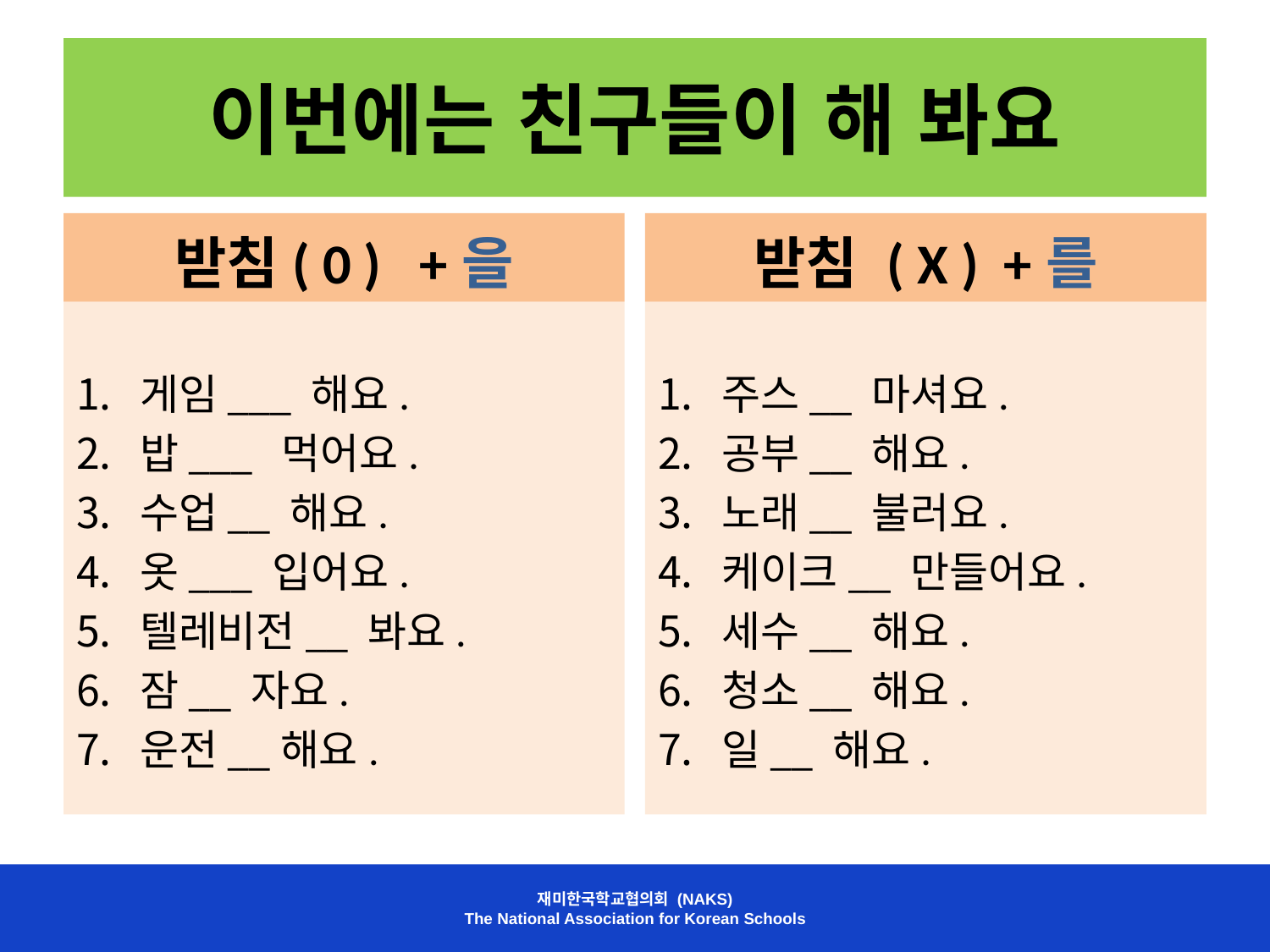

# 이번에는 친구들이 해 봐요
받침( 0 )   +을
받침 ( X )  +를

게임___ 해요.
밥___  먹어요.
수업__ 해요.
옷___ 입어요.
텔레비전__ 봐요.
잠__ 자요.
운전__해요.

주스__ 마셔요.
공부__ 해요.
노래__ 불러요.
케이크__ 만들어요.
세수__ 해요.
청소__ 해요.
일__ 해요.

재미한국학교협의회 (NAKS)
The National Association for Korean Schools